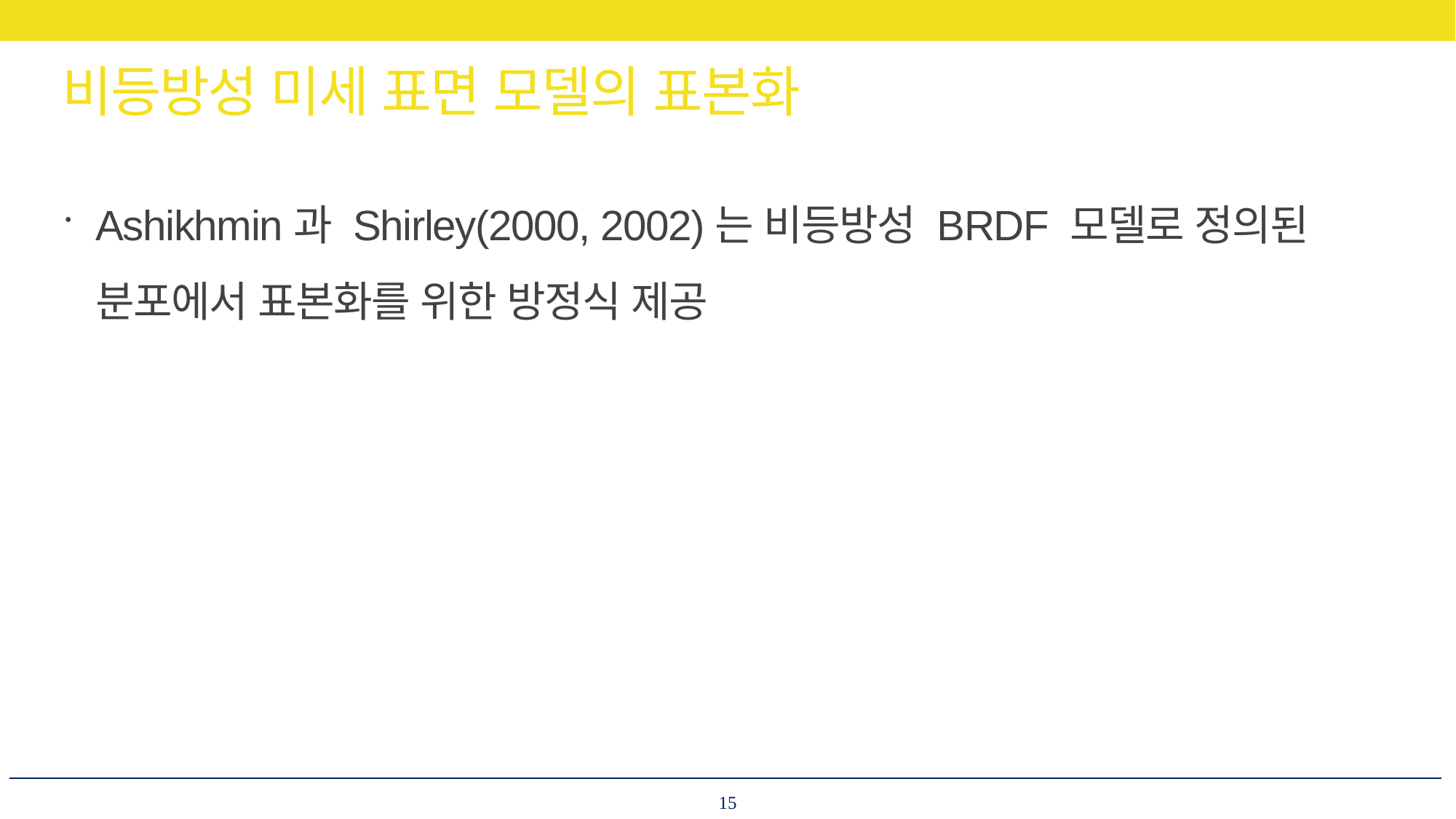

# 비등방성 미세 표면 모델의 표본화
Ashikhmin과 Shirley(2000, 2002)는 비등방성 BRDF 모델로 정의된 분포에서 표본화를 위한 방정식 제공

15